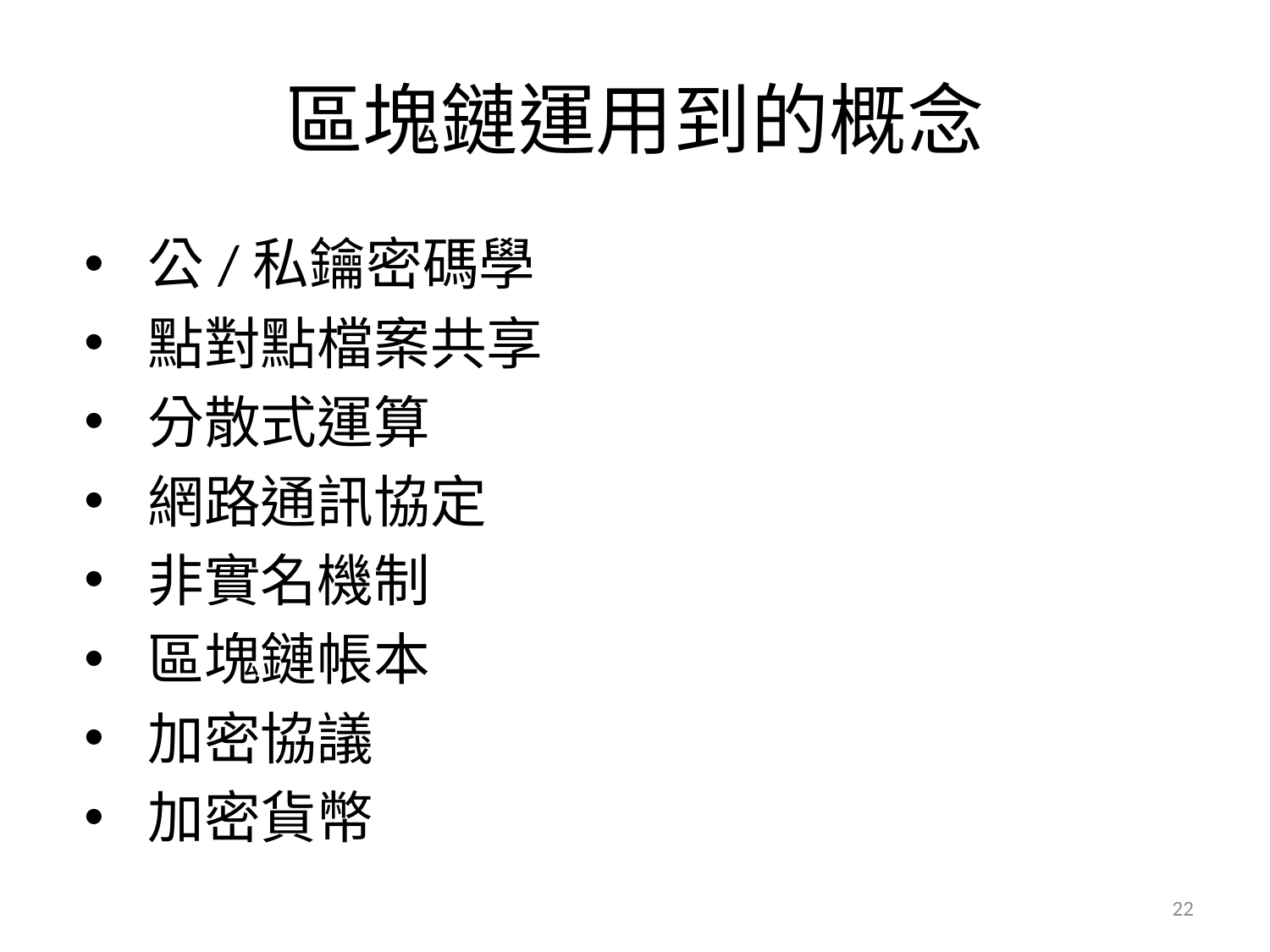

# 區塊鏈運用到的概念
公/私鑰密碼學
點對點檔案共享
分散式運算
網路通訊協定
非實名機制
區塊鏈帳本
加密協議
加密貨幣
22